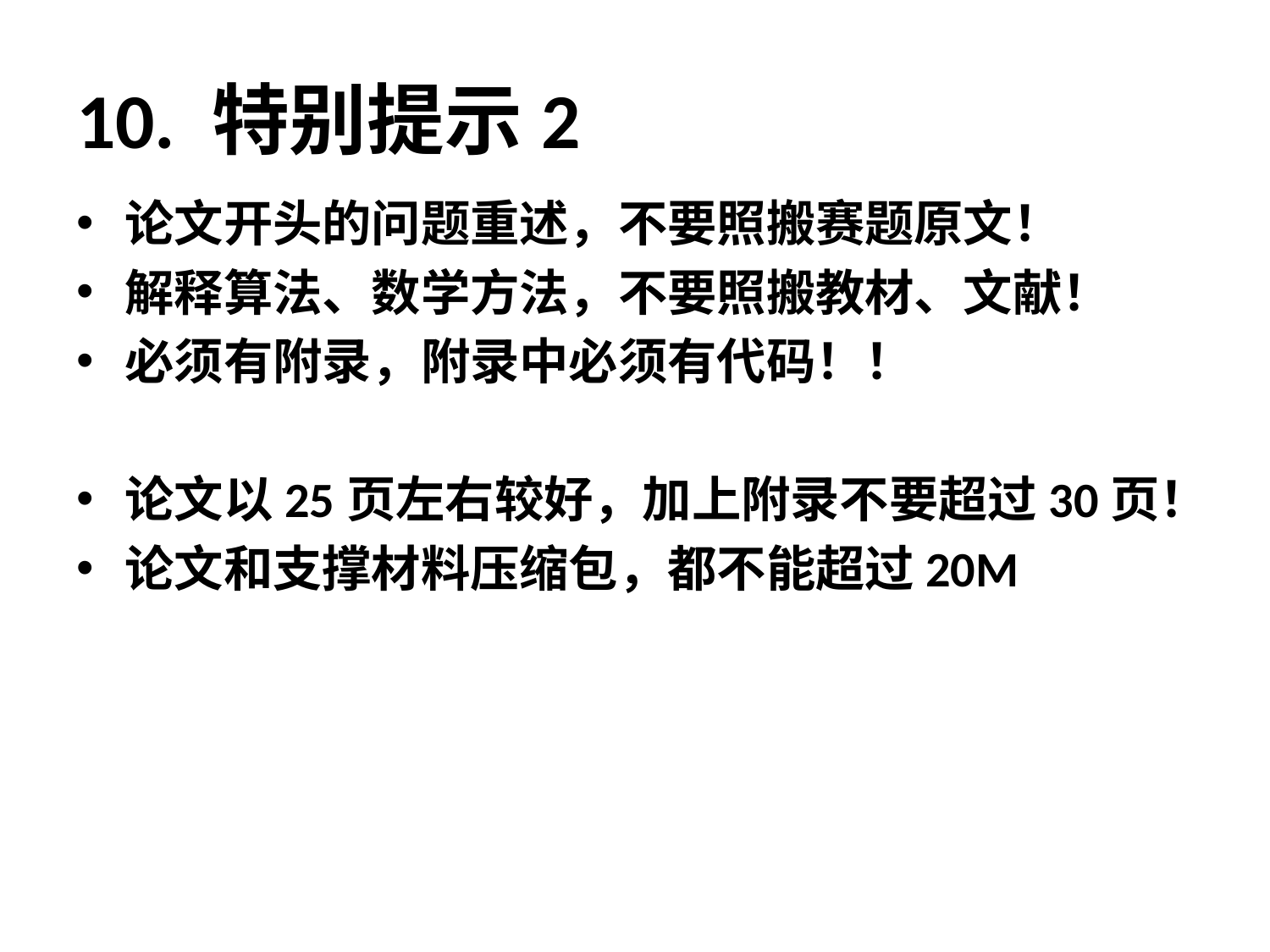

# 10. 特别提示2
论文开头的问题重述，不要照搬赛题原文！
解释算法、数学方法，不要照搬教材、文献！
必须有附录，附录中必须有代码！！

论文以25页左右较好，加上附录不要超过30页！
论文和支撑材料压缩包，都不能超过20M